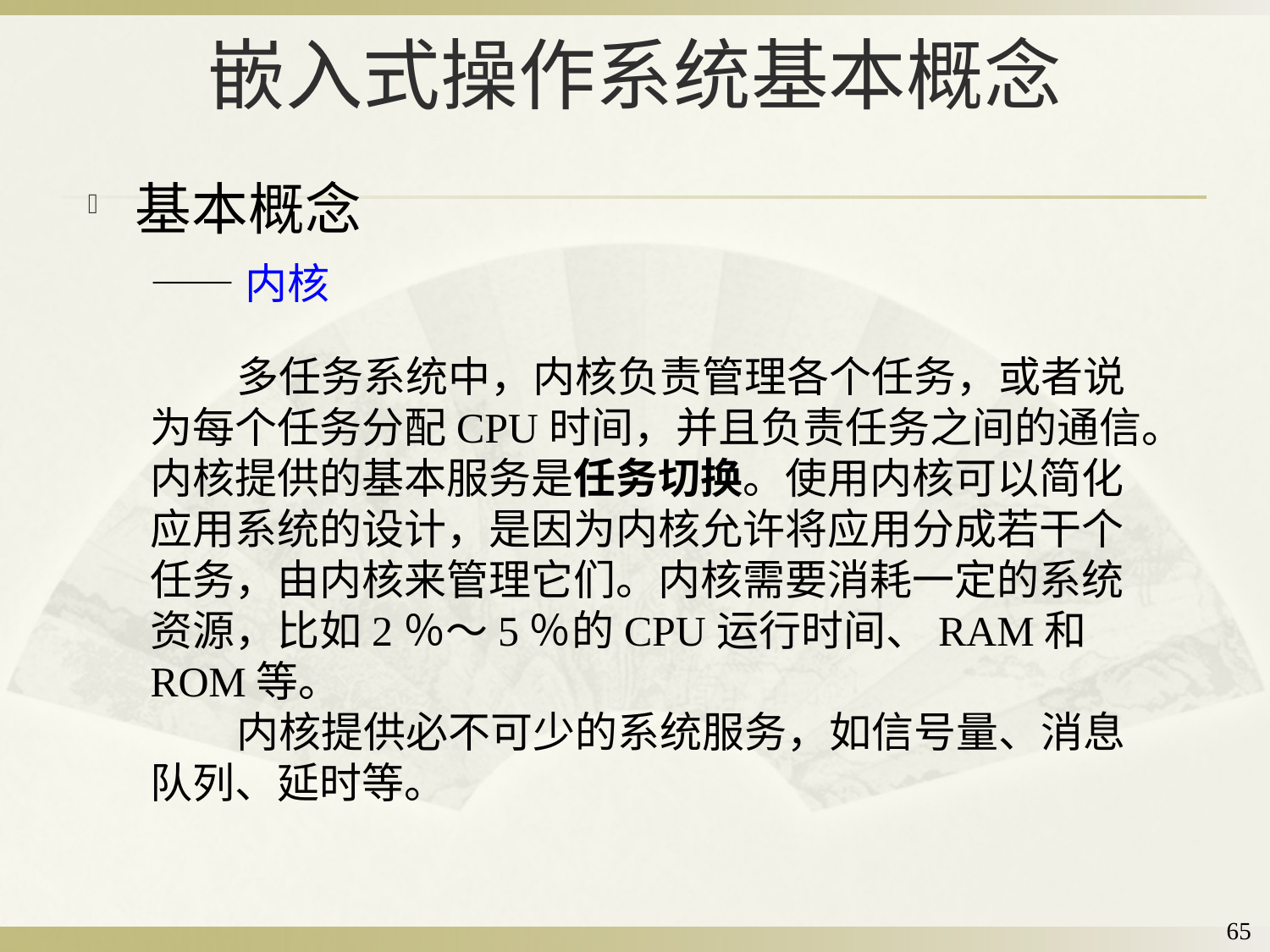

# 嵌入式操作系统基本概念
基本概念
——内核
        多任务系统中，内核负责管理各个任务，或者说为每个任务分配CPU时间，并且负责任务之间的通信。内核提供的基本服务是任务切换。使用内核可以简化应用系统的设计，是因为内核允许将应用分成若干个任务，由内核来管理它们。内核需要消耗一定的系统资源，比如2％～5％的CPU运行时间、RAM和ROM等。
        内核提供必不可少的系统服务，如信号量、消息队列、延时等。